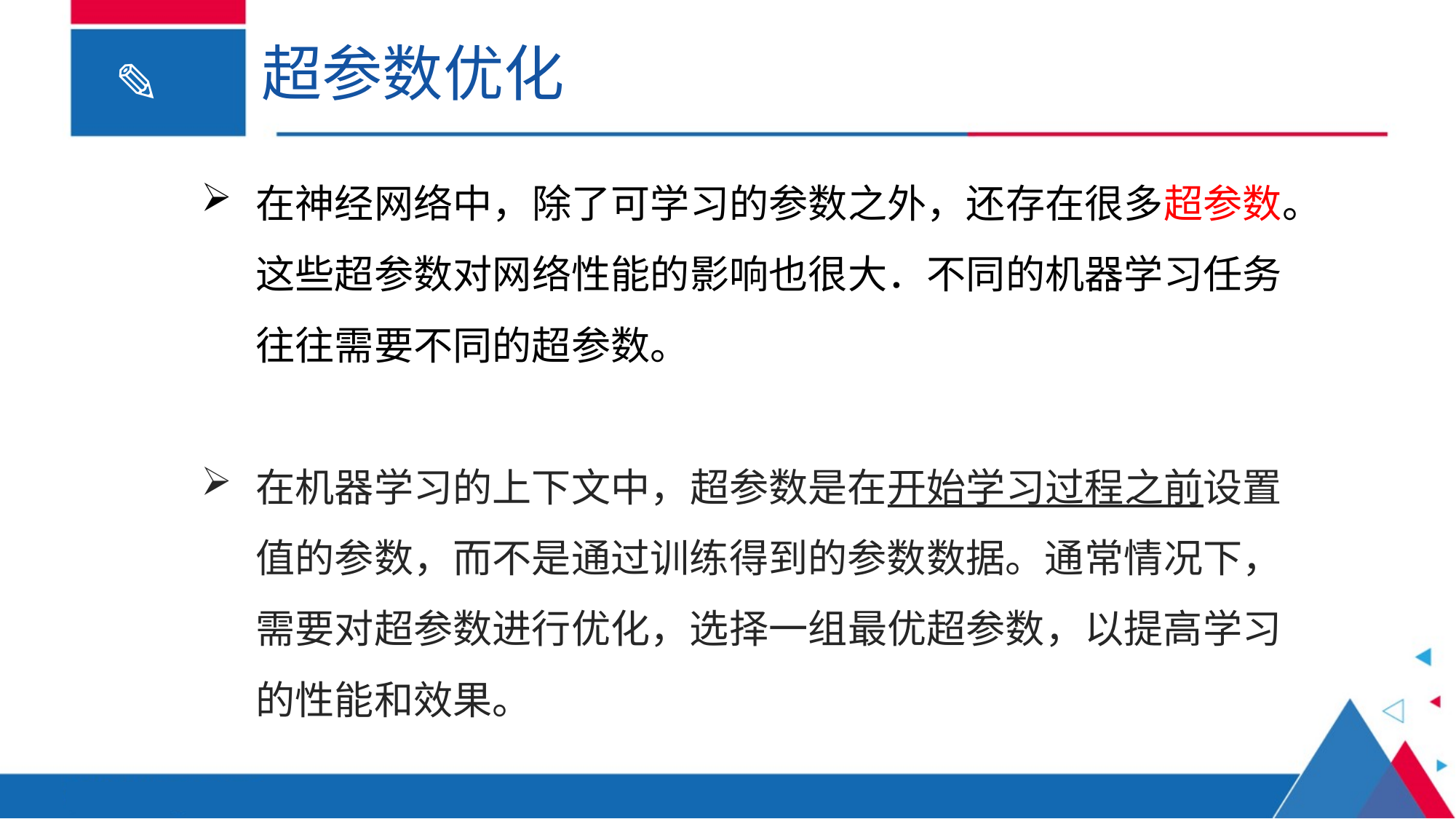

# 超参数优化
在神经网络中，除了可学习的参数之外，还存在很多超参数。这些超参数对网络性能的影响也很大．不同的机器学习任务往往需要不同的超参数。

在机器学习的上下文中，超参数是在开始学习过程之前设置值的参数，而不是通过训练得到的参数数据。通常情况下，需要对超参数进行优化，选择一组最优超参数，以提高学习的性能和效果。